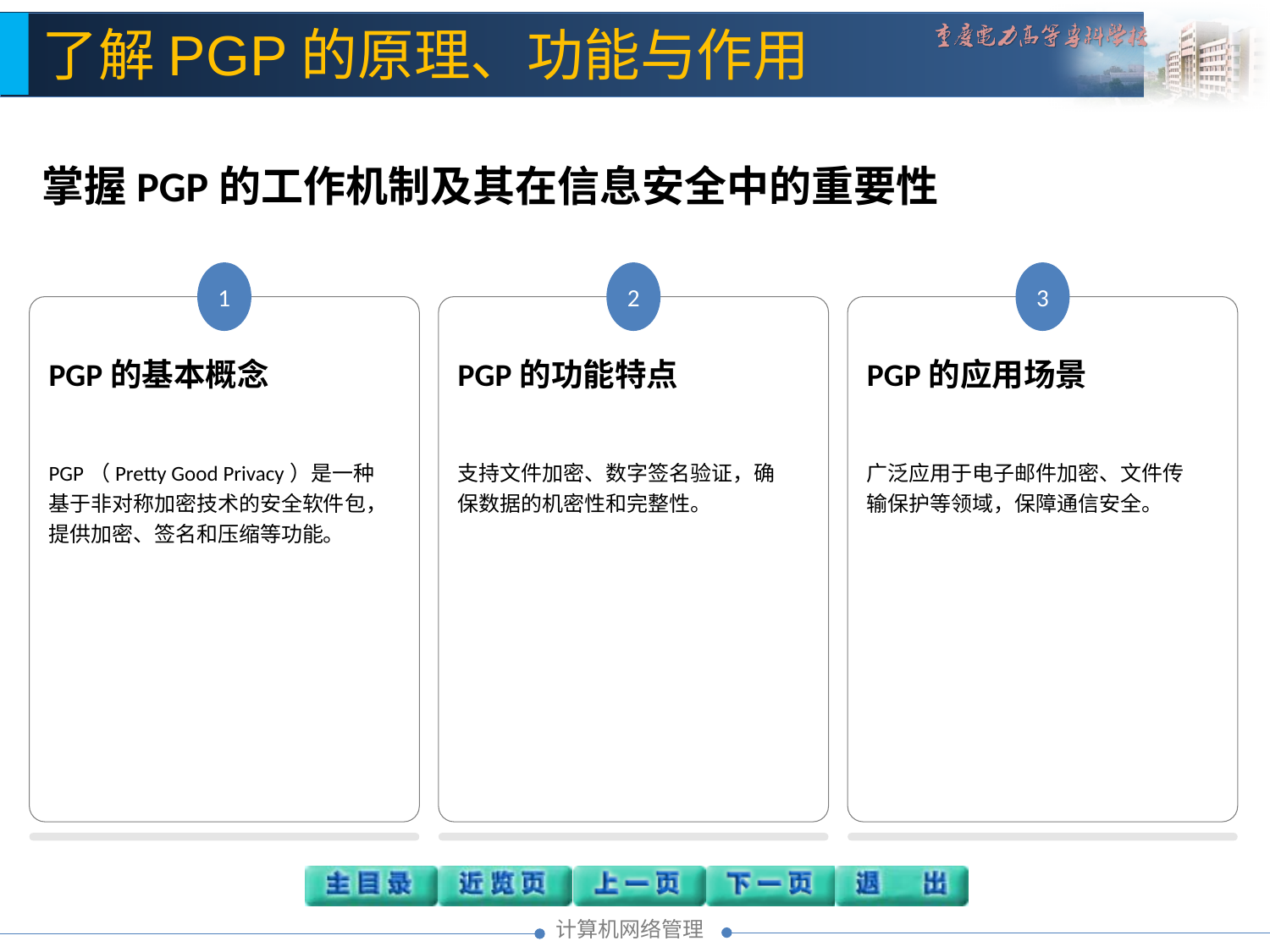

了解PGP的原理、功能与作用
掌握PGP的工作机制及其在信息安全中的重要性
1

PGP的基本概念
PGP（Pretty Good Privacy）是一种基于非对称加密技术的安全软件包，提供加密、签名和压缩等功能。

2

PGP的功能特点
支持文件加密、数字签名验证，确保数据的机密性和完整性。

3

PGP的应用场景
广泛应用于电子邮件加密、文件传输保护等领域，保障通信安全。